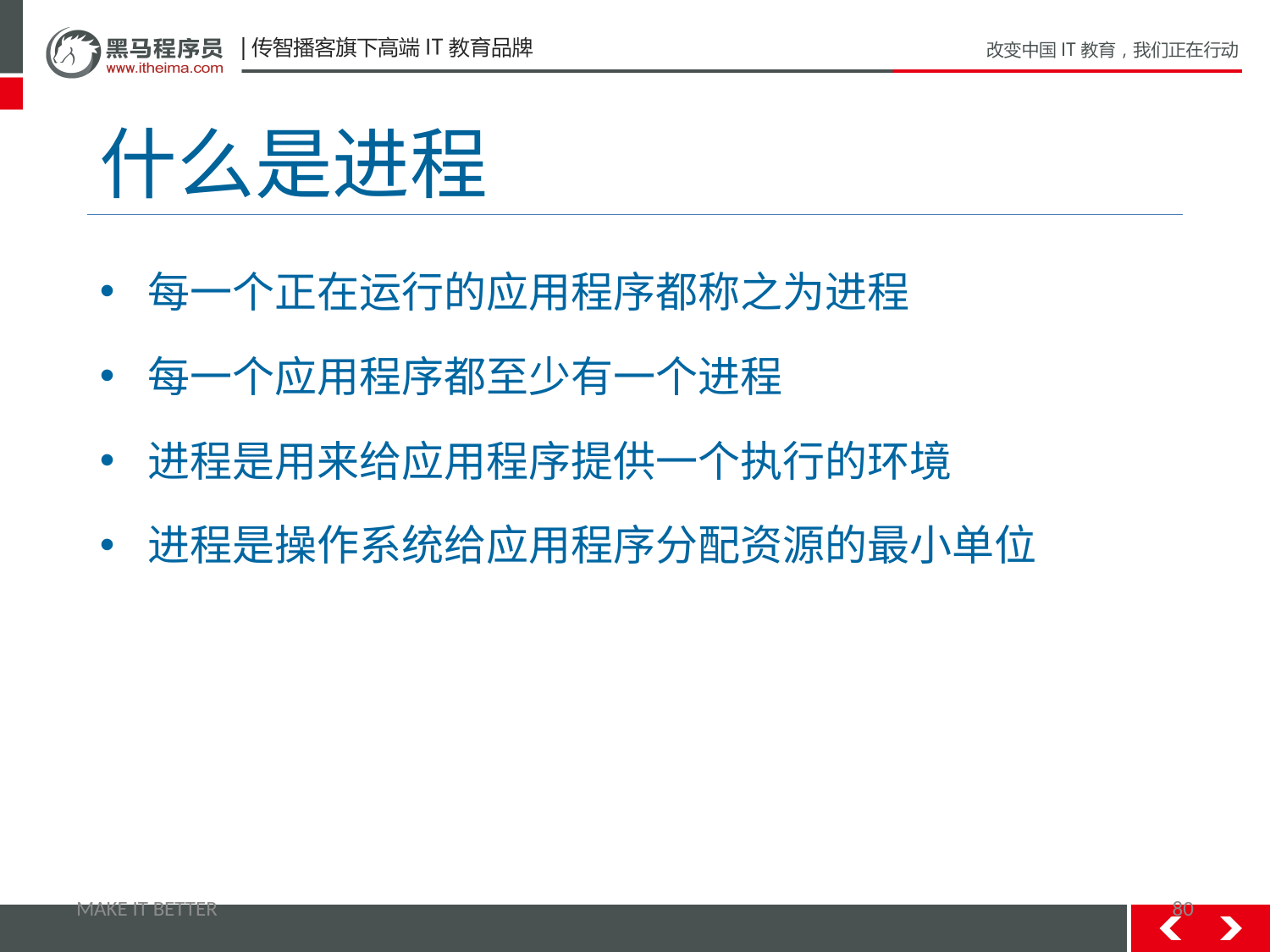

# 什么是进程
每一个正在运行的应用程序都称之为进程
每一个应用程序都至少有一个进程
进程是用来给应用程序提供一个执行的环境
进程是操作系统给应用程序分配资源的最小单位
MAKE IT BETTER
80